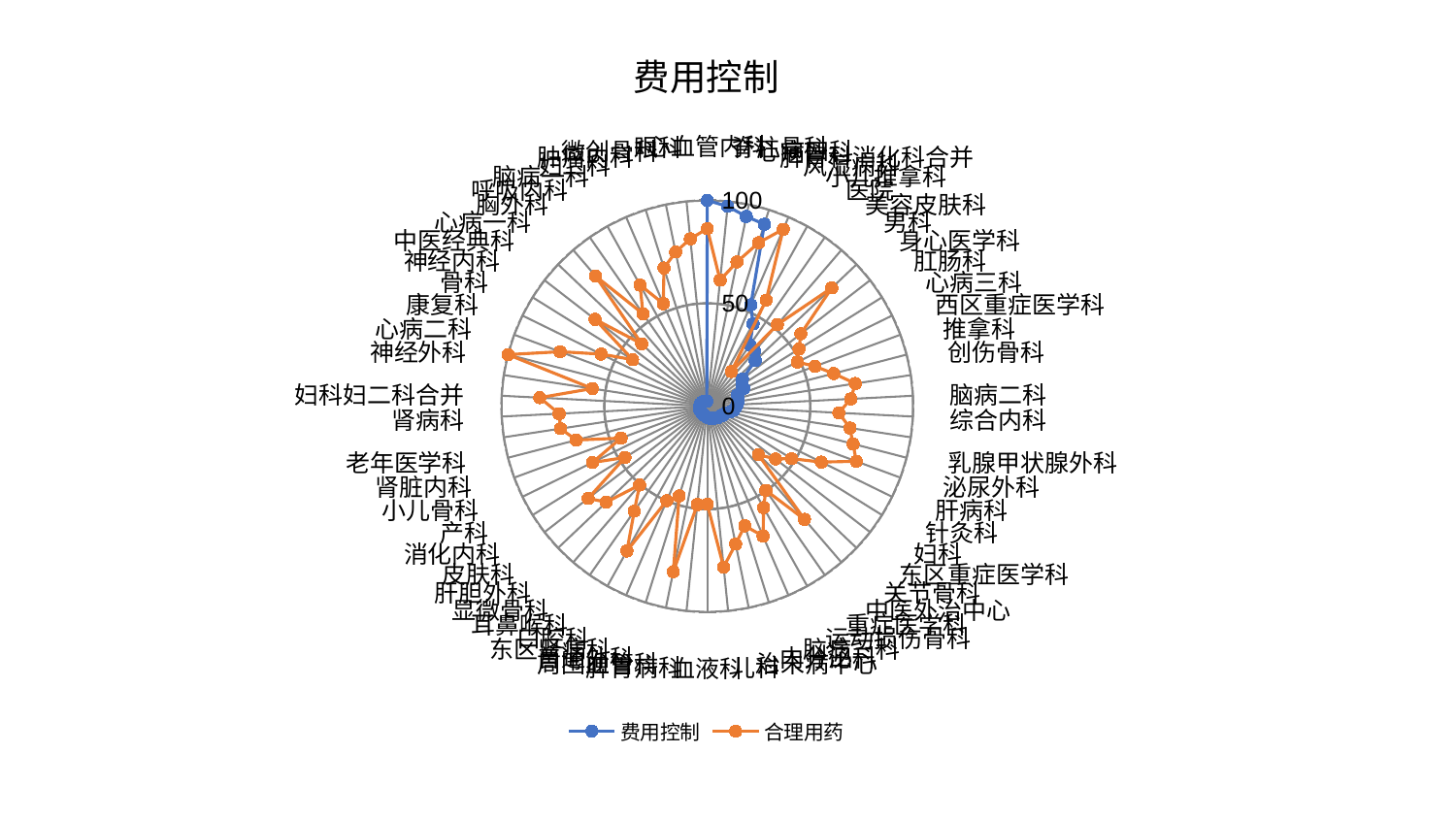

### Chart: 费用控制

| Category | 费用控制 | 合理用药 |
|---|---|---|
| 心血管内科 | 100.0 | 86.26295643809767 |
| 脊柱骨科 | 97.58945576912986 | 61.53942112661423 |
| 心病四科 | 94.10235391897493 | 71.56044919307904 |
| 脾胃科消化科合并 | 92.65609167197935 | 83.24247478764082 |
| 风湿病科 | 53.543808421252486 | 93.53818853037417 |
| 小儿推拿科 | 45.77909678467999 | 58.95578729521334 |
| 医院 | 36.20539077502373 | 20.50322879598319 |
| 美容皮肤科 | 35.17886545482832 | 52.2371475318418 |
| 男科 | 32.12618830637528 | 83.41273241893731 |
| 身心医学科 | 21.632134868016237 | 57.42423981627283 |
| 肛肠科 | 19.845417710631427 | 52.482809704256724 |
| 心病三科 | 19.800475751513872 | 48.75514245260421 |
| 西区重症医学科 | 15.550864024169766 | 55.78513883751342 |
| 推拿科 | 15.527116880309183 | 63.39870367437566 |
| 创伤骨科 | 15.240531251075828 | 72.73617565320754 |
| 脑病二科 | 14.407200848068255 | 69.78996334290954 |
| 综合内科 | 13.783479216155625 | 63.97965441267774 |
| 乳腺甲状腺外科 | 12.930167061699375 | 70.09644188079943 |
| 泌尿外科 | 11.494646857456733 | 73.15766096273913 |
| 肝病科 | 9.541247235546546 | 77.18010188030875 |
| 针灸科 | 8.971461744842848 | 61.67286146442394 |
| 妇科 | 8.64377438642043 | 48.246497235987086 |
| 东区重症医学科 | 7.881467694579752 | 41.881396877625896 |
| 关节骨科 | 7.629474944784044 | 34.236327905385835 |
| 中医外治中心 | 7.522275495889634 | 72.46948234292904 |
| 重症医学科 | 6.910745166377909 | 49.799128769173166 |
| 运动损伤骨科 | 6.805386125063272 | 56.33762751786892 |
| 脑病三科 | 6.110153902495318 | 68.73209546572186 |
| 内分泌科 | 5.992550990900347 | 60.89119727820544 |
| 治未病中心 | 5.972741184305815 | 68.37849127025083 |
| 儿科 | 5.702366792046847 | 78.58384318543494 |
| 血液科 | 5.462216519235328 | 47.67595919623017 |
| 脾胃病科 | 5.18084815132336 | 48.06276042119566 |
| 周围血管科 | 4.917598609159119 | 82.1243323536282 |
| 普通外科 | 4.674164744429747 | 45.70123081320136 |
| 东区肾病科 | 4.543480250320145 | 49.918664524462905 |
| 口腔科 | 4.390366403651336 | 80.45842009575651 |
| 耳鼻喉科 | 4.387296279330548 | 62.13339274576541 |
| 显微骨科 | 4.271549936316533 | 50.483134731749324 |
| 肝胆外科 | 4.166922178983667 | 67.72336249259514 |
| 皮肤科 | 4.134910777990132 | 73.18370016343876 |
| 消化内科 | 4.127036774000635 | 47.15980607508671 |
| 产科 | 4.068895048439038 | 62.16233583205823 |
| 小儿骨科 | 4.012166899625532 | 44.68053101135186 |
| 肾脏内科 | 3.9850331209440495 | 65.7352084097145 |
| 老年医学科 | 3.923232366738564 | 72.12645992867417 |
| 肾病科 | 3.8366478711565564 | 72.0793859919874 |
| 妇科妇二科合并 | 3.7030908024400446 | 81.49957516874146 |
| 神经外科 | 3.5251960529166197 | 56.48768211138221 |
| 心病二科 | 3.5170083969743327 | 100.0 |
| 康复科 | 3.500740220115961 | 76.23713055160565 |
| 骨科 | 3.348684518894522 | 57.478434843174284 |
| 神经内科 | 3.225357741161705 | 42.744125218755606 |
| 中医经典科 | 3.191561166627394 | 68.92213853477615 |
| 心病一科 | 3.044753520020886 | 44.00647207478053 |
| 胸外科 | 3.0204387068025773 | 83.39445335795452 |
| 呼吸内科 | 2.910536377427668 | 54.70418394253265 |
| 脑病一科 | 2.7356794153354365 | 67.31898980718057 |
| 妇二科 | 2.622057518712117 | 54.23902626437738 |
| 肿瘤内科 | 2.5881922907680215 | 70.37099756886428 |
| 微创骨科 | 2.5248115423135458 | 76.45522595158026 |
| 眼科 | 2.3980250355630366 | 81.74261995596814 |
38